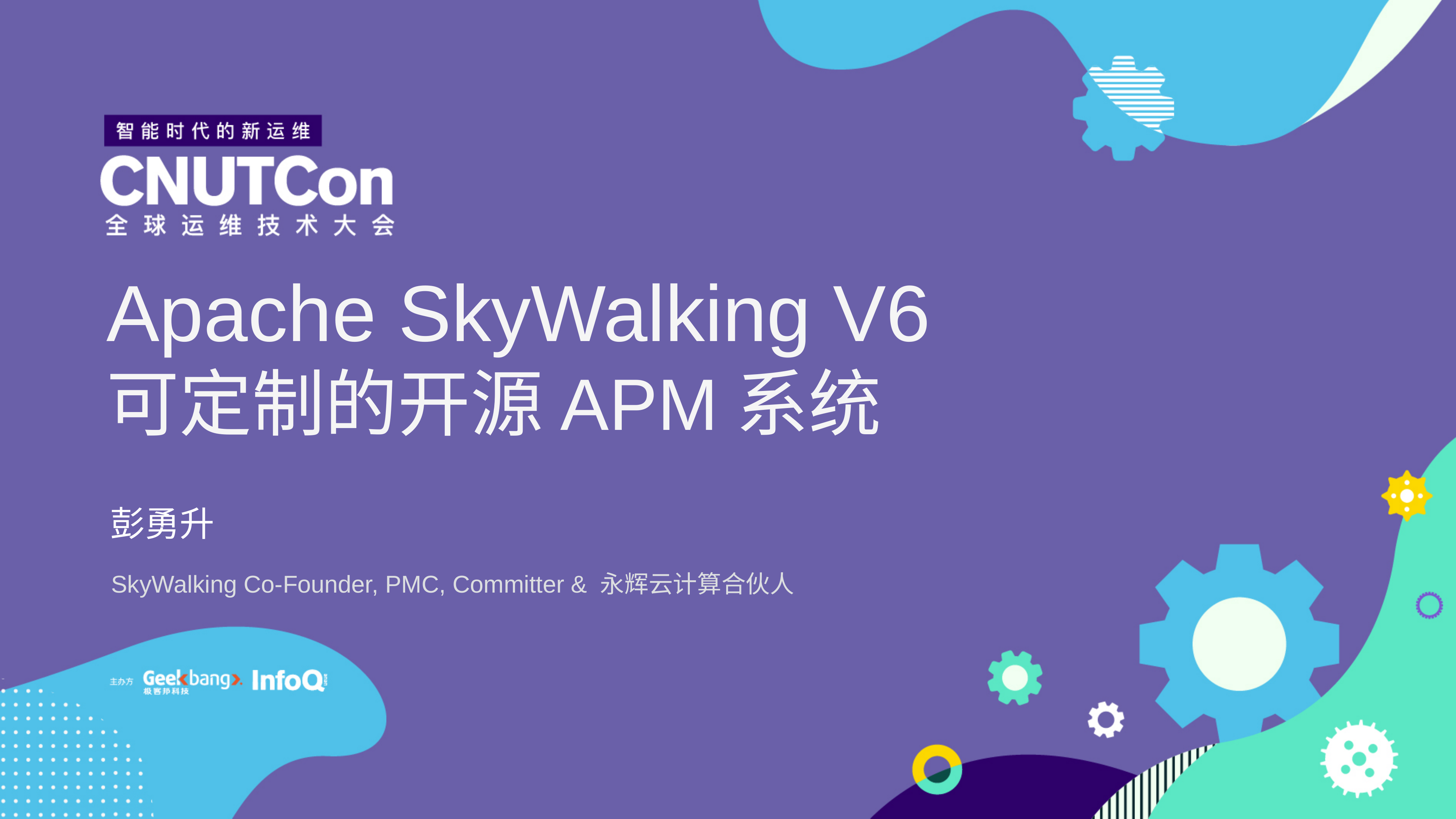

# Apache SkyWalking V6 可定制的开源APM系统
彭勇升
SkyWalking Co-Founder, PMC, Committer & 永辉云计算合伙人